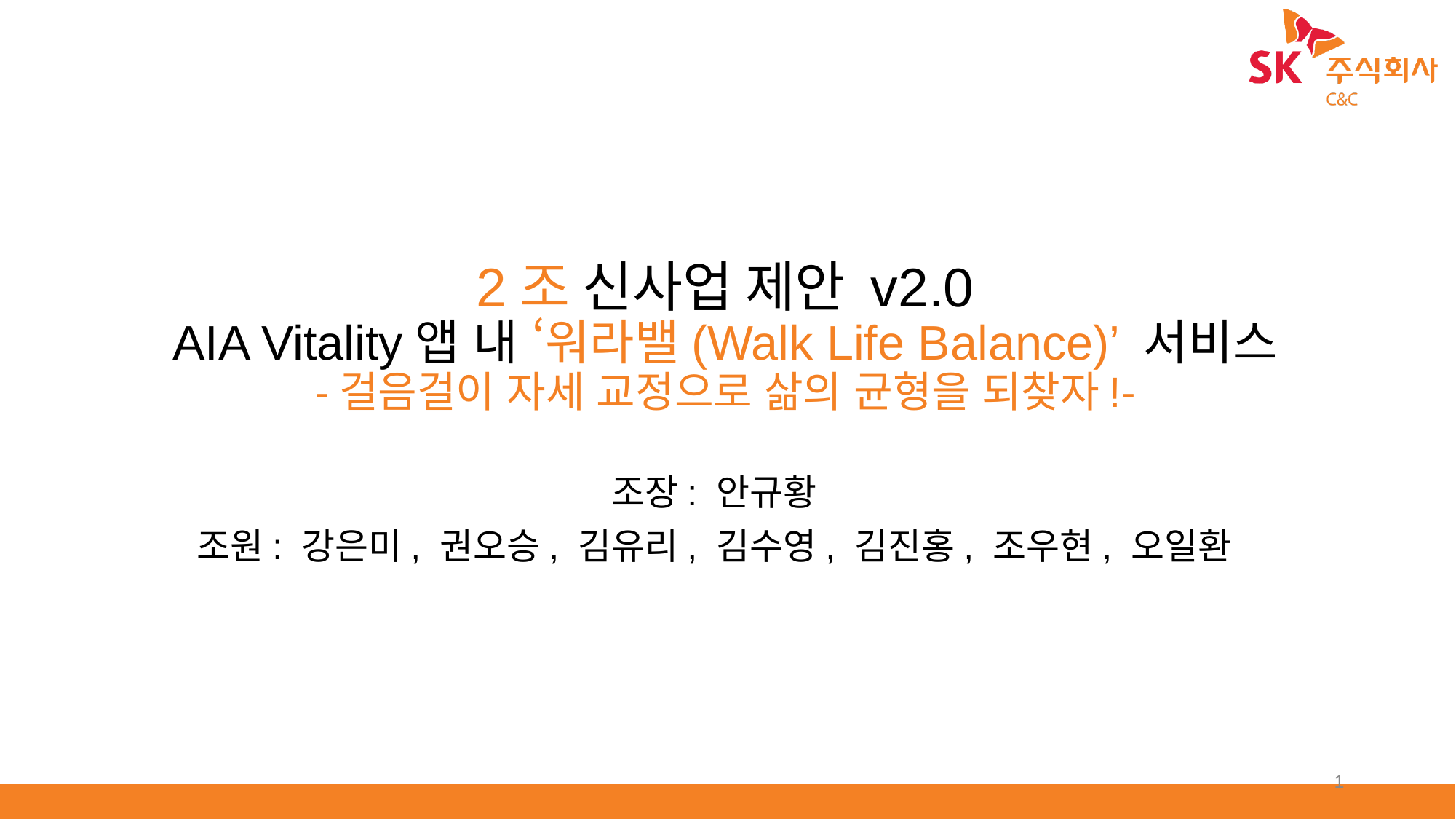

# 2조 신사업 제안 v2.0 AIA Vitality앱 내 ‘워라밸(Walk Life Balance)’ 서비스 -걸음걸이 자세 교정으로 삶의 균형을 되찾자!-
조장: 안규황
조원: 강은미, 권오승, 김유리, 김수영, 김진홍, 조우현, 오일환
1